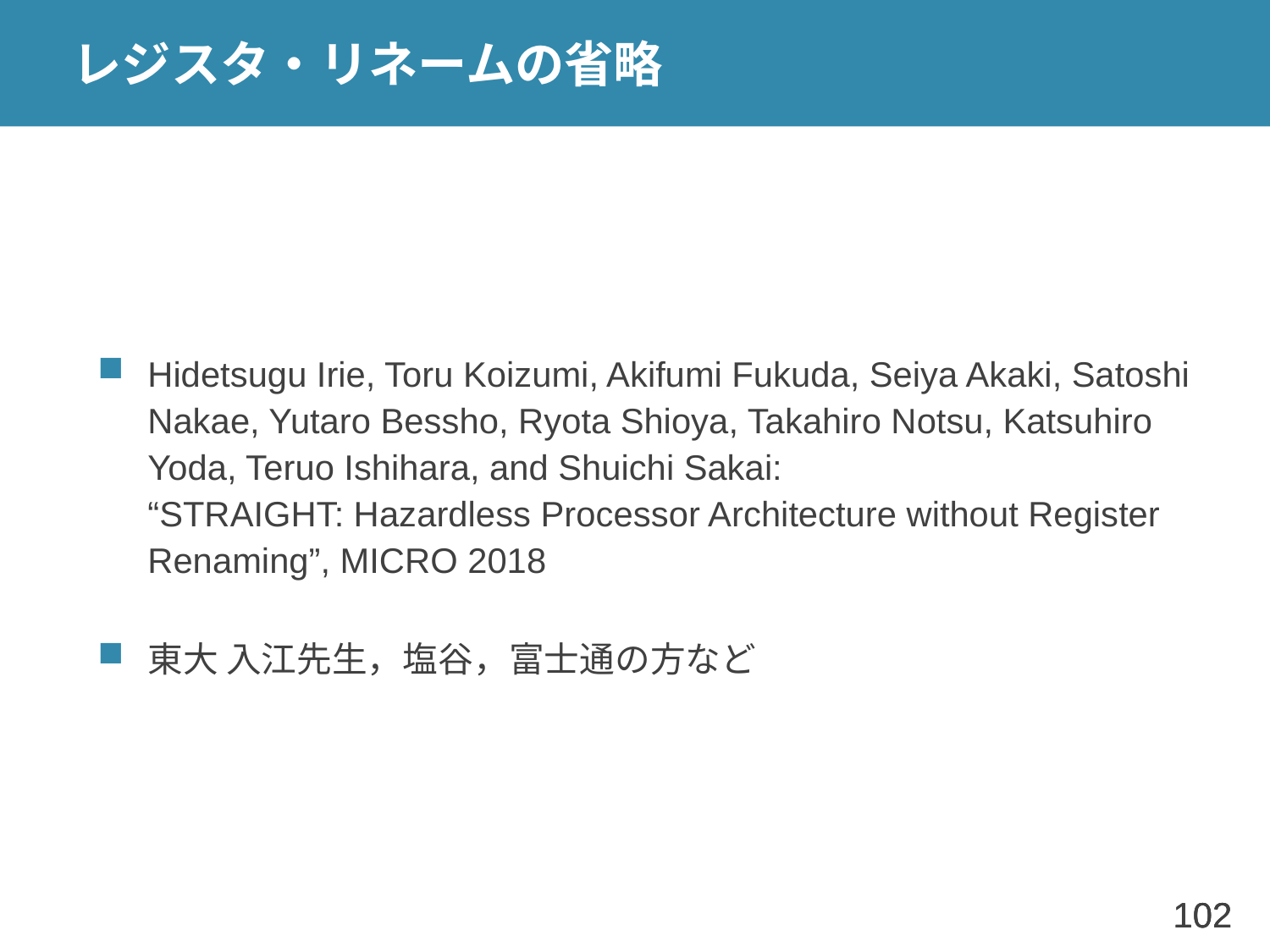

# レジスタ・リネームの省略
Hidetsugu Irie, Toru Koizumi, Akifumi Fukuda, Seiya Akaki, Satoshi Nakae, Yutaro Bessho, Ryota Shioya, Takahiro Notsu, Katsuhiro Yoda, Teruo Ishihara, and Shuichi Sakai:
“STRAIGHT: Hazardless Processor Architecture without Register Renaming”, MICRO 2018
東大 入江先生，塩谷，富士通の方など